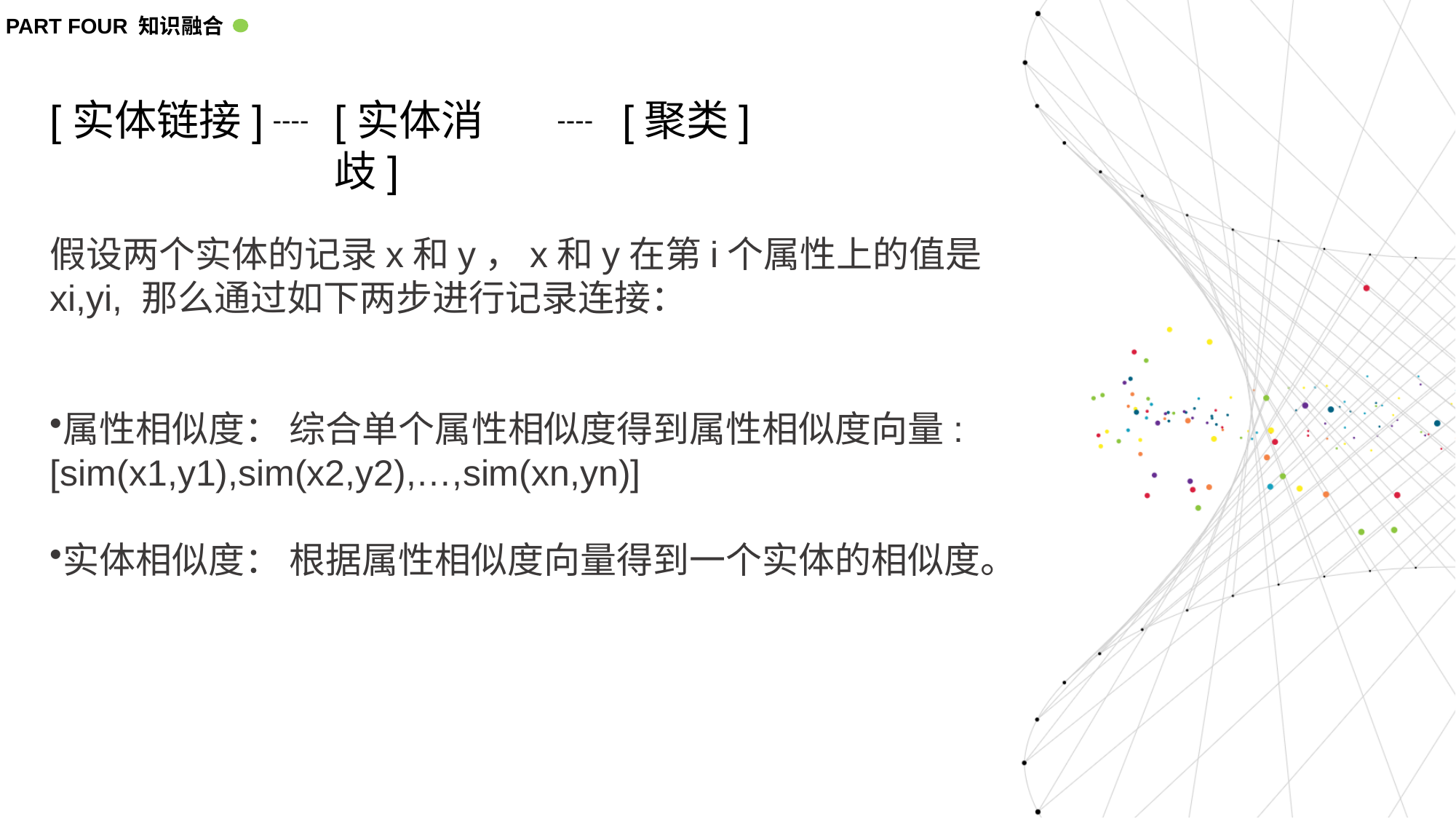

PART FOUR 知识融合

[实体链接]
[实体消歧]
[聚类]
----
----

假设两个实体的记录x和y，x和y在第i个属性上的值是xi,yi, 那么通过如下两步进行记录连接：

属性相似度： 综合单个属性相似度得到属性相似度向量: 
[sim(x1,y1),sim(x2,y2),…,sim(xn,yn)]

实体相似度： 根据属性相似度向量得到一个实体的相似度。